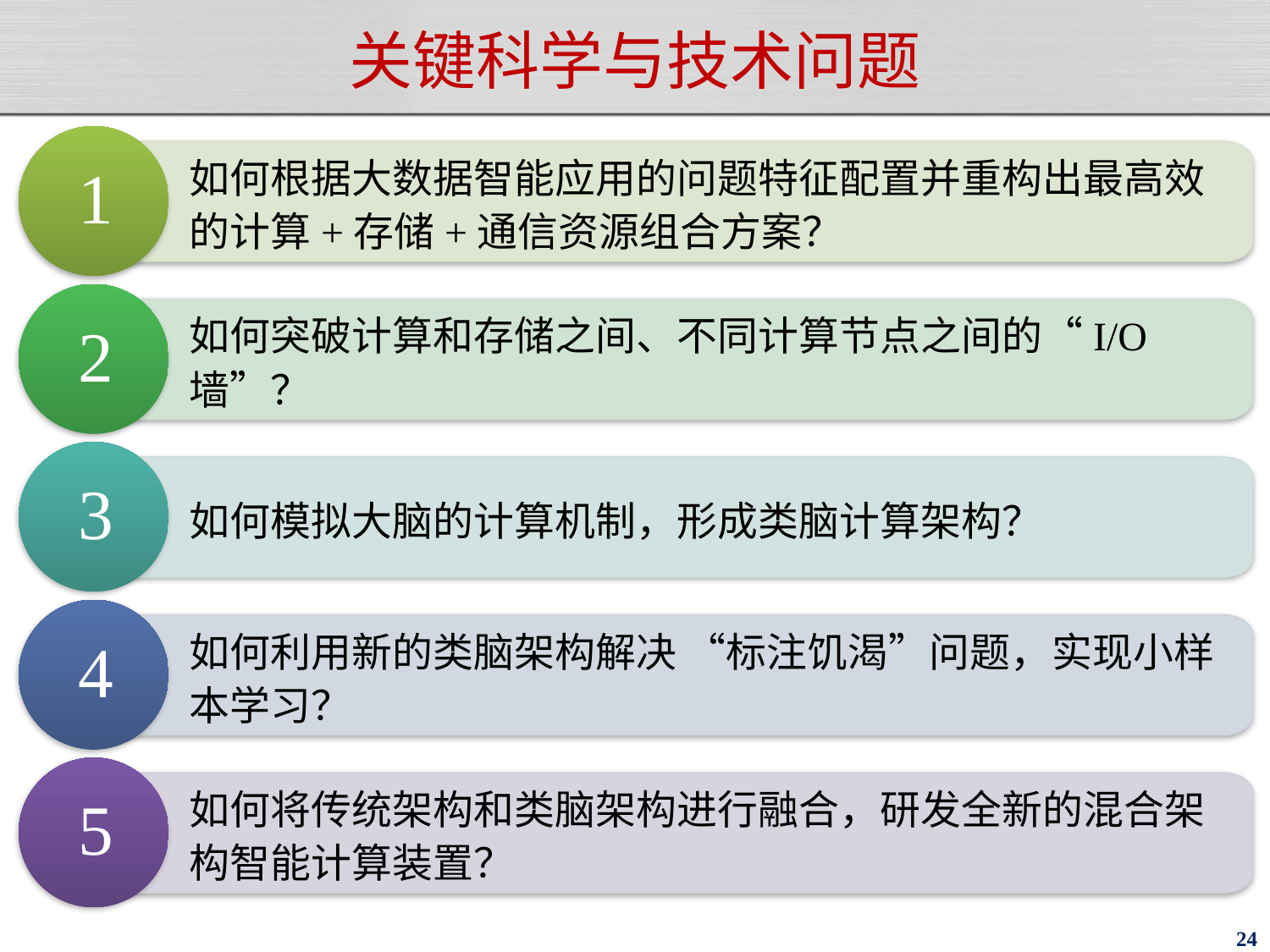

# 关键科学与技术问题
1
如何根据大数据智能应用的问题特征配置并重构出最高效的计算+存储+通信资源组合方案？
2
如何突破计算和存储之间、不同计算节点之间的“I/O墙”？
3
如何模拟大脑的计算机制，形成类脑计算架构？
4
如何利用新的类脑架构解决 “标注饥渴”问题，实现小样本学习？
5
如何将传统架构和类脑架构进行融合，研发全新的混合架构智能计算装置？
24